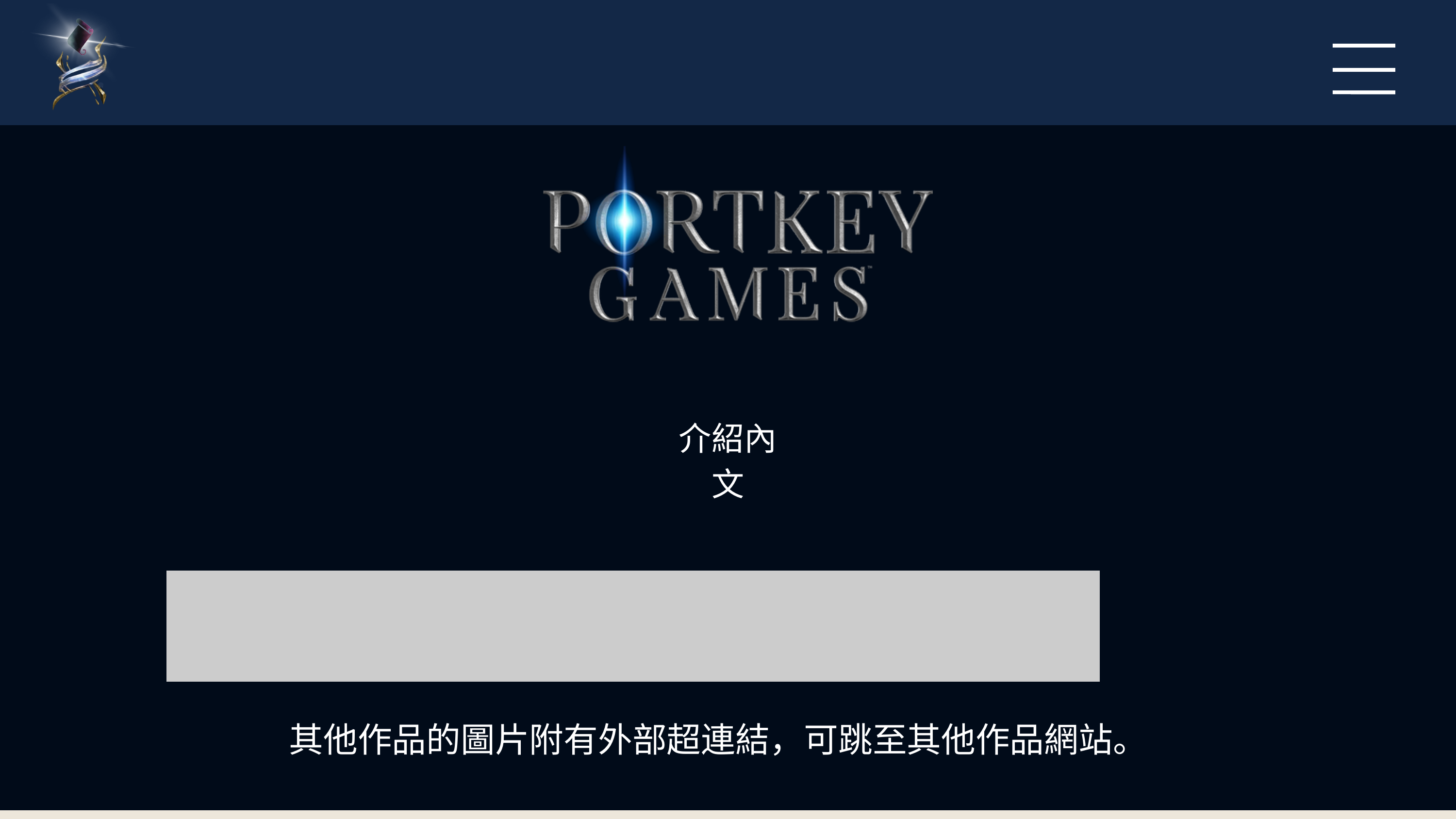

介紹內文
|  |  |  |  |  |
| --- | --- | --- | --- | --- |
其他作品的圖片附有外部超連結，可跳至其他作品網站。